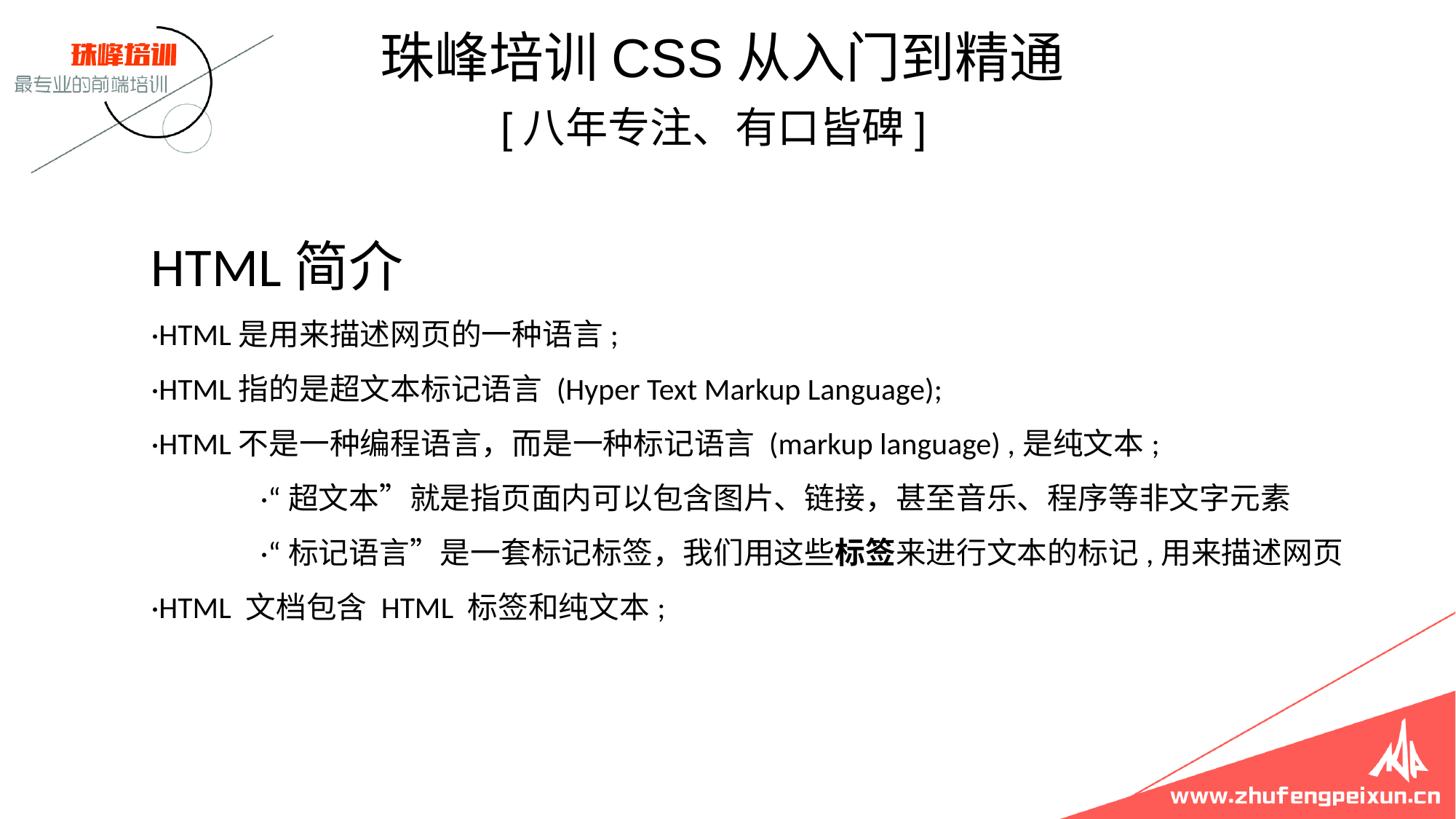

珠峰培训CSS从入门到精通
        [八年专注、有口皆碑]
# HTML简介 ·HTML是用来描述网页的一种语言; ·HTML指的是超文本标记语言 (Hyper Text Markup Language); ·HTML不是一种编程语言，而是一种标记语言 (markup language) ,是纯文本; ·“超文本”就是指页面内可以包含图片、链接，甚至音乐、程序等非文字元素 ·“标记语言”是一套标记标签，我们用这些标签来进行文本的标记,用来描述网页 ·HTML 文档包含 HTML 标签和纯文本;